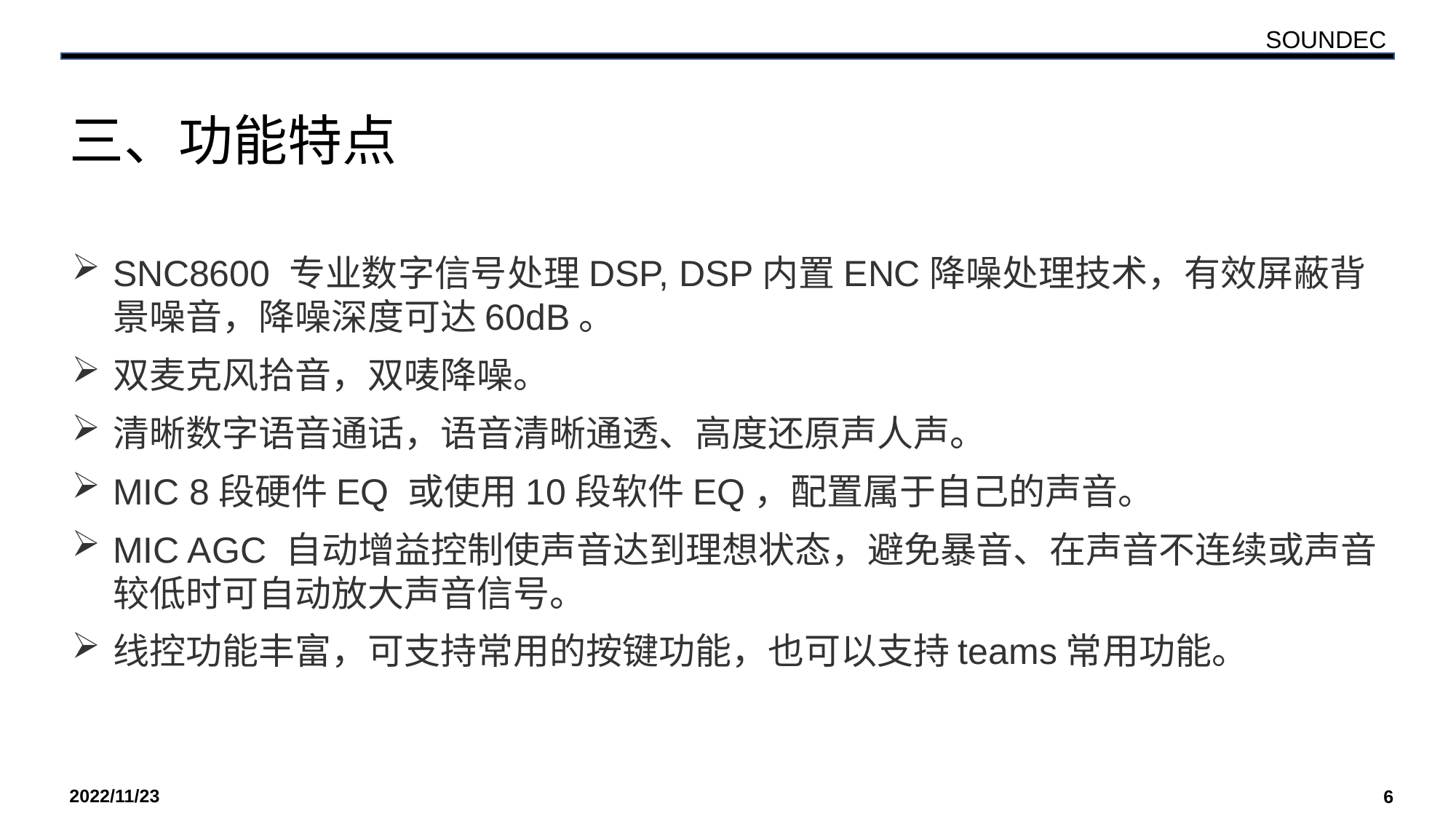

SOUNDEC

三、功能特点
SNC8600 专业数字信号处理DSP, DSP内置ENC降噪处理技术，有效屏蔽背景噪音，降噪深度可达60dB。

双麦克风拾音，双唛降噪。

清晰数字语音通话，语音清晰通透、高度还原声人声。

MIC 8段硬件EQ 或使用10段软件EQ，配置属于自己的声音。

MIC AGC 自动增益控制使声音达到理想状态，避免暴音、在声音不连续或声音较低时可自动放大声音信号。

线控功能丰富，可支持常用的按键功能，也可以支持teams常用功能。

2022/11/23
6